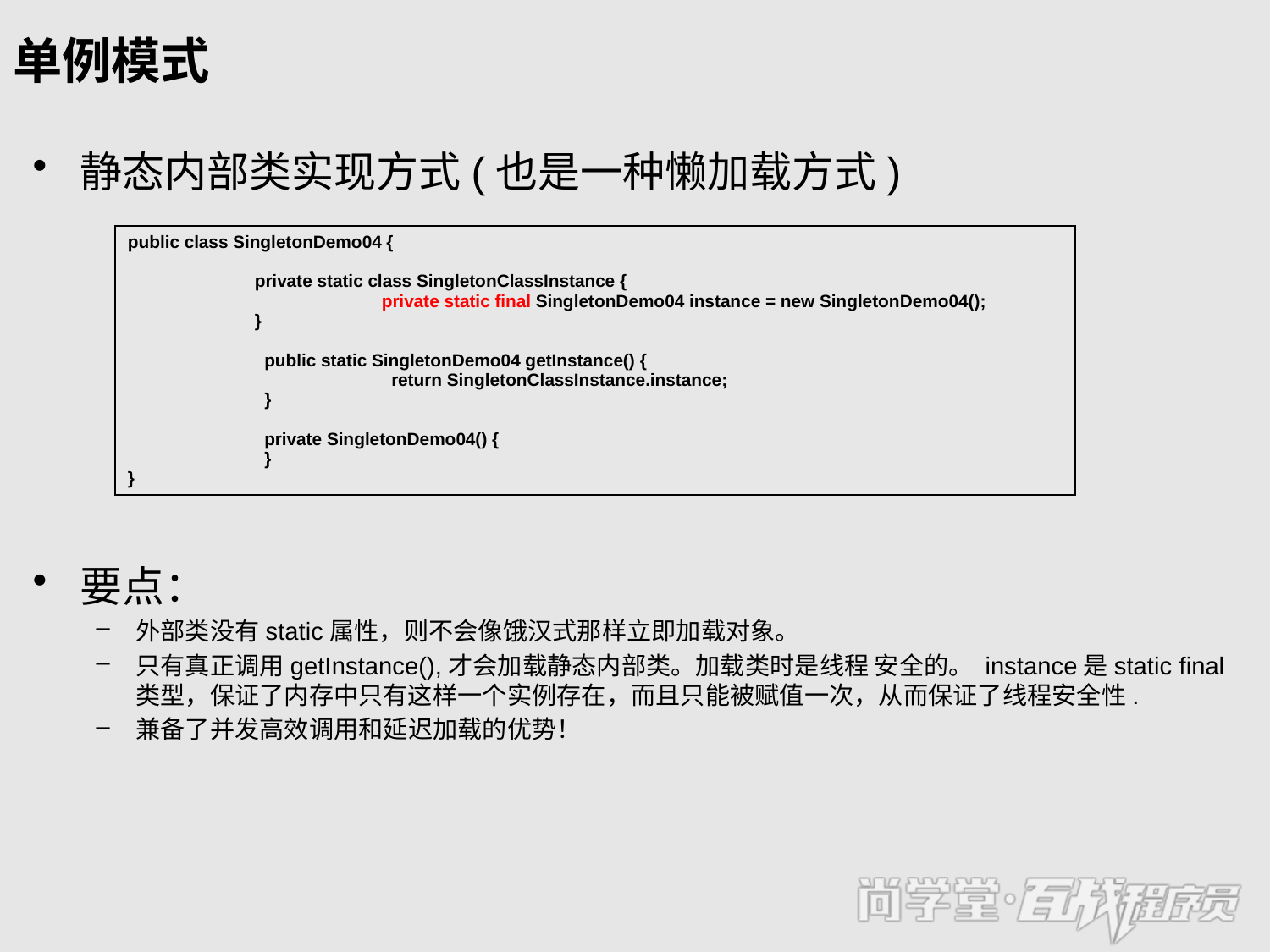

# 单例模式
静态内部类实现方式(也是一种懒加载方式)

要点：
外部类没有static属性，则不会像饿汉式那样立即加载对象。
只有真正调用getInstance(),才会加载静态内部类。加载类时是线程 安全的。 instance是static final类型，保证了内存中只有这样一个实例存在，而且只能被赋值一次，从而保证了线程安全性.
兼备了并发高效调用和延迟加载的优势！

| public class SingletonDemo04 { private static class SingletonClassInstance { private static final SingletonDemo04 instance = new SingletonDemo04(); } public static SingletonDemo04 getInstance() { return SingletonClassInstance.instance; } private SingletonDemo04() { } } |
| --- |